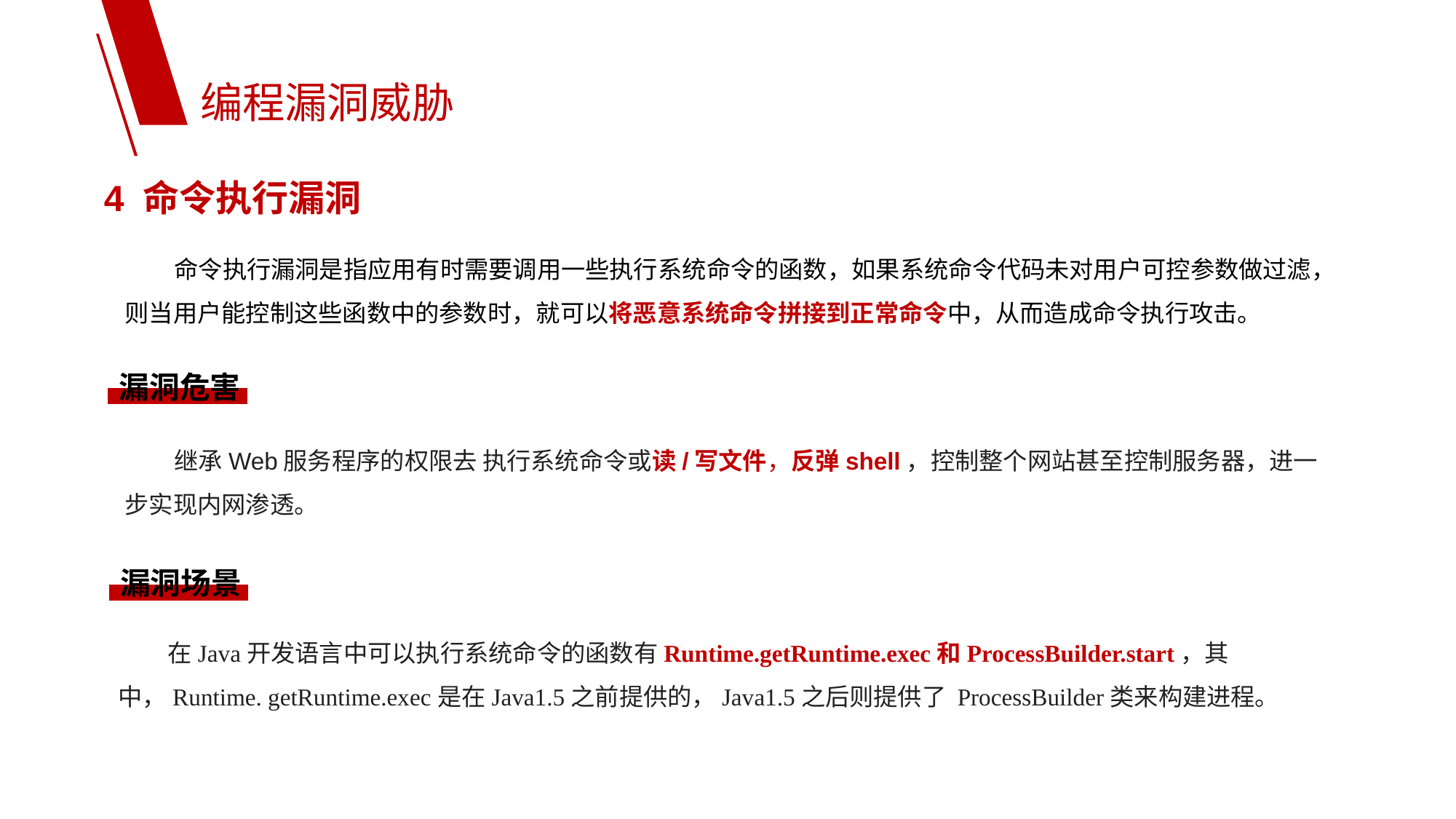

编程漏洞威胁
4 命令执行漏洞
        命令执行漏洞是指应用有时需要调用一些执行系统命令的函数，如果系统命令代码未对用户可控参数做过滤，则当用户能控制这些函数中的参数时，就可以将恶意系统命令拼接到正常命令中，从而造成命令执行攻击。
漏洞危害

        继承Web服务程序的权限去 执行系统命令或读/写文件，反弹shell，控制整个网站甚至控制服务器，进一步实现内网渗透。
漏洞场景

        在Java开发语言中可以执行系统命令的函数有Runtime.getRuntime.exec和ProcessBuilder.start，其中，Runtime. getRuntime.exec是在Java1.5之前提供的，Java1.5之后则提供了 ProcessBuilder类来构建进程。